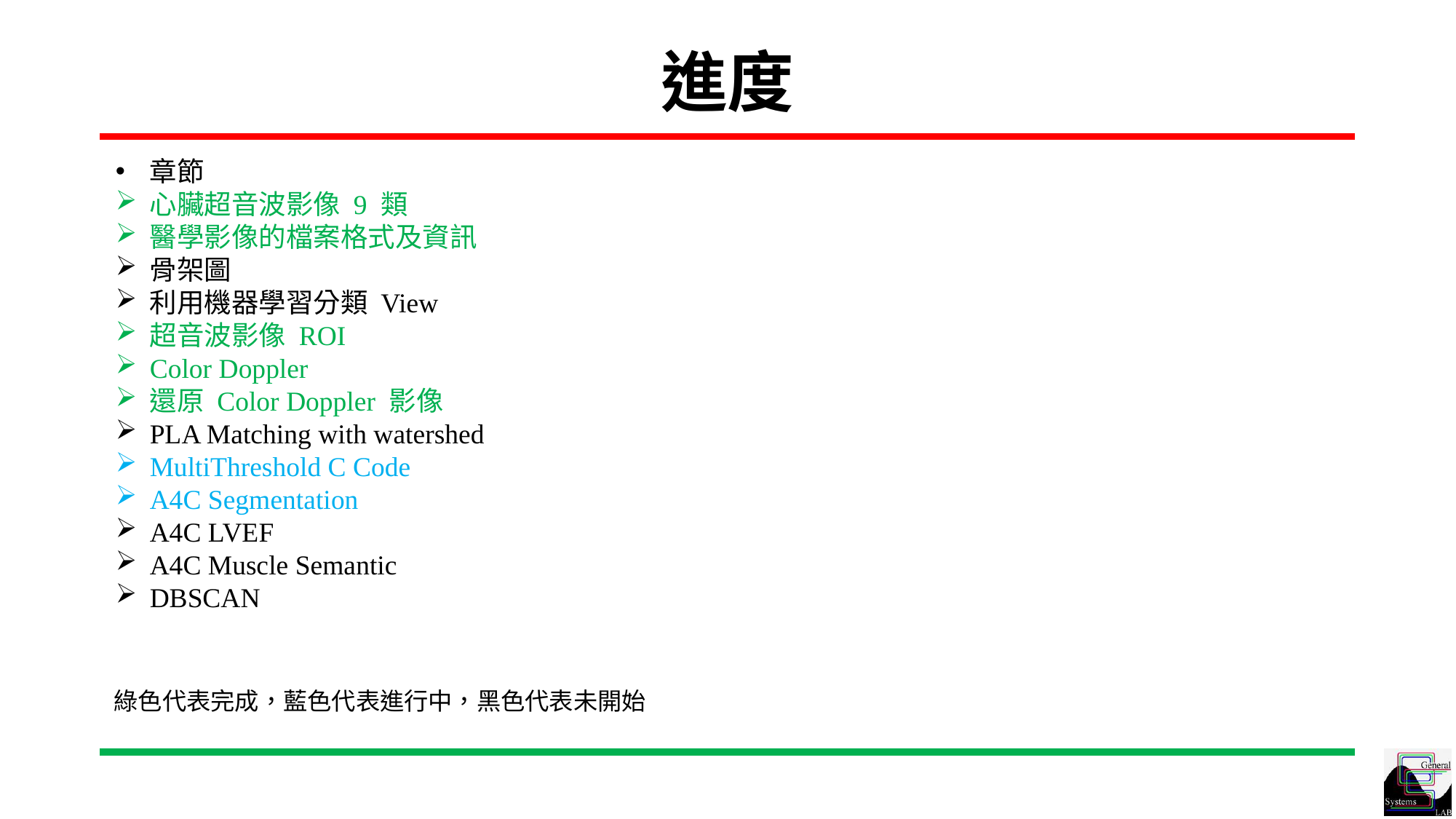

進度
章節
心臟超音波影像 9 類
醫學影像的檔案格式及資訊
骨架圖
利用機器學習分類 View
超音波影像 ROI
Color Doppler
還原 Color Doppler 影像
PLA Matching with watershed
MultiThreshold C Code
A4C Segmentation
A4C LVEF
A4C Muscle Semantic
DBSCAN
綠色代表完成，藍色代表進行中，黑色代表未開始